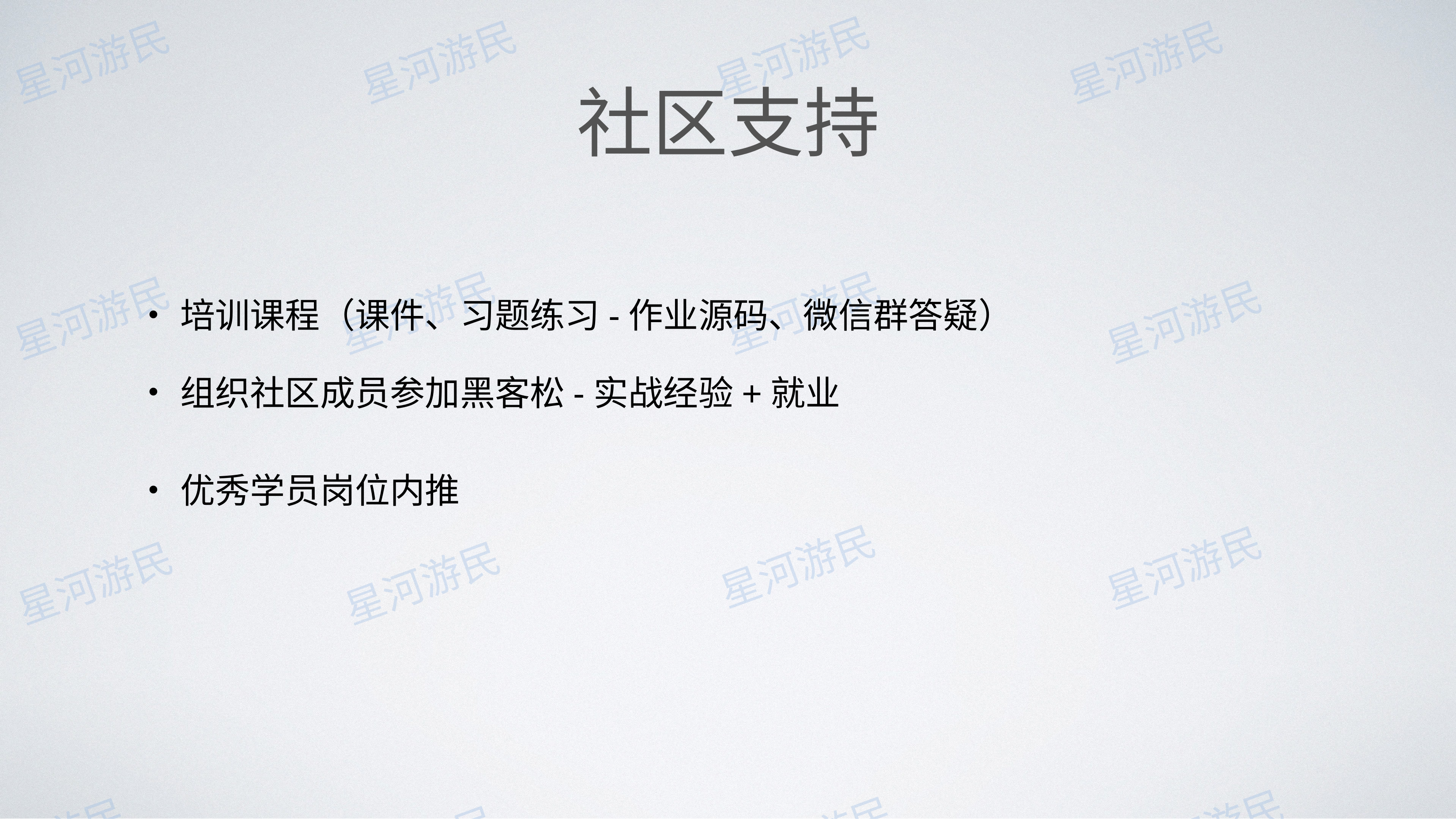

# 社区支持

培训课程（课件、习题练习-作业源码、微信群答疑）

组织社区成员参加黑客松-实战经验+就业

优秀学员岗位内推